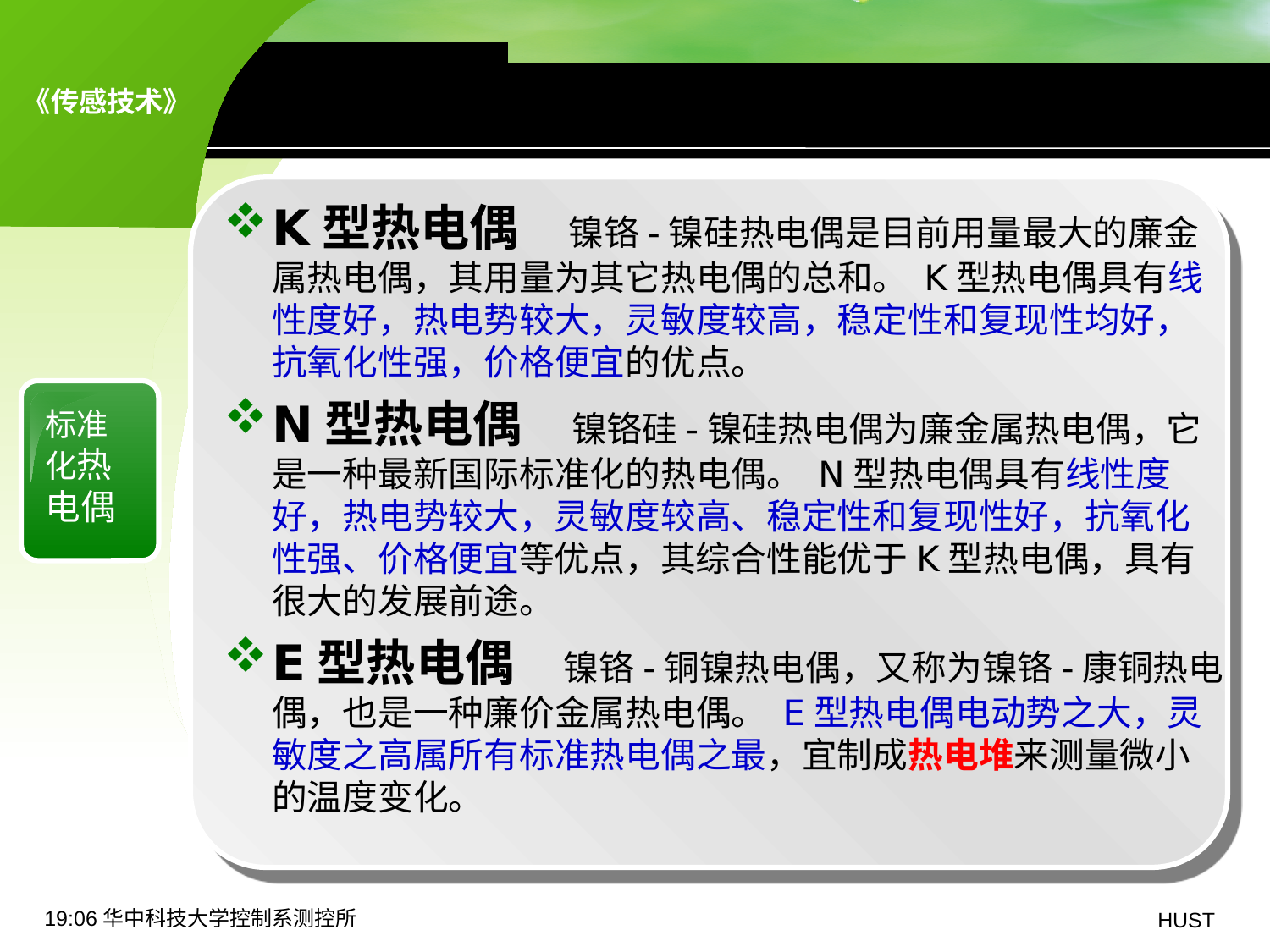

8.1  热电偶传感器——标准化

K型热电偶　镍铬-镍硅热电偶是目前用量最大的廉金属热电偶，其用量为其它热电偶的总和。 K型热电偶具有线性度好，热电势较大，灵敏度较高，稳定性和复现性均好，抗氧化性强，价格便宜的优点。
N型热电偶　镍铬硅-镍硅热电偶为廉金属热电偶，它是一种最新国际标准化的热电偶。 N型热电偶具有线性度好，热电势较大，灵敏度较高、稳定性和复现性好，抗氧化性强、价格便宜等优点，其综合性能优于K型热电偶，具有很大的发展前途。
E型热电偶　镍铬-铜镍热电偶，又称为镍铬-康铜热电偶，也是一种廉价金属热电偶。 E型热电偶电动势之大，灵敏度之高属所有标准热电偶之最，宜制成热电堆来测量微小的温度变化。

标准化热电偶
19:06华中科技大学控制系测控所
HUST